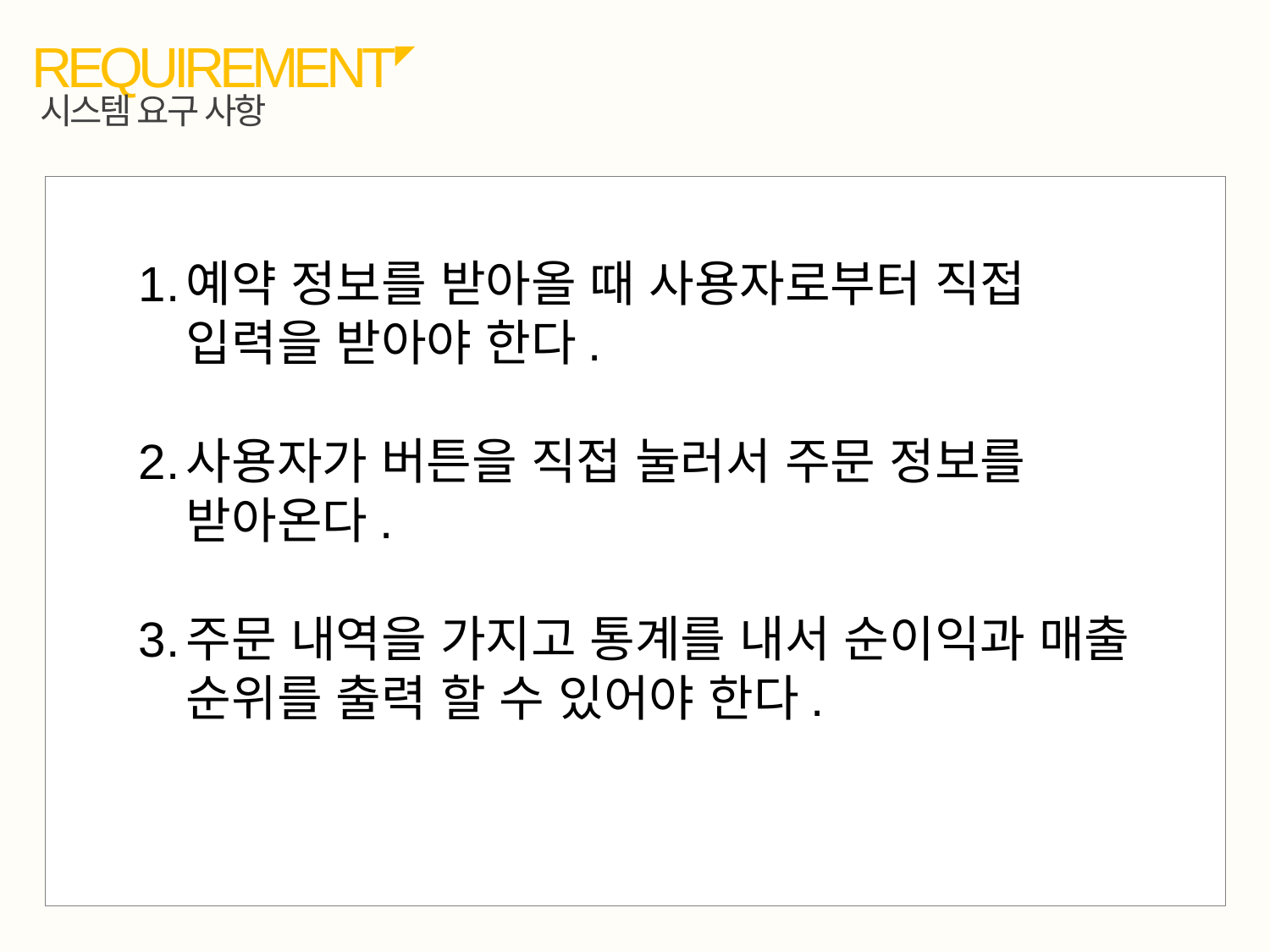

REQUIREMENT

시스템 요구 사항

예약 정보를 받아올 때 사용자로부터 직접 입력을 받아야 한다.

사용자가 버튼을 직접 눌러서 주문 정보를 받아온다.

주문 내역을 가지고 통계를 내서 순이익과 매출 순위를 출력 할 수 있어야 한다.